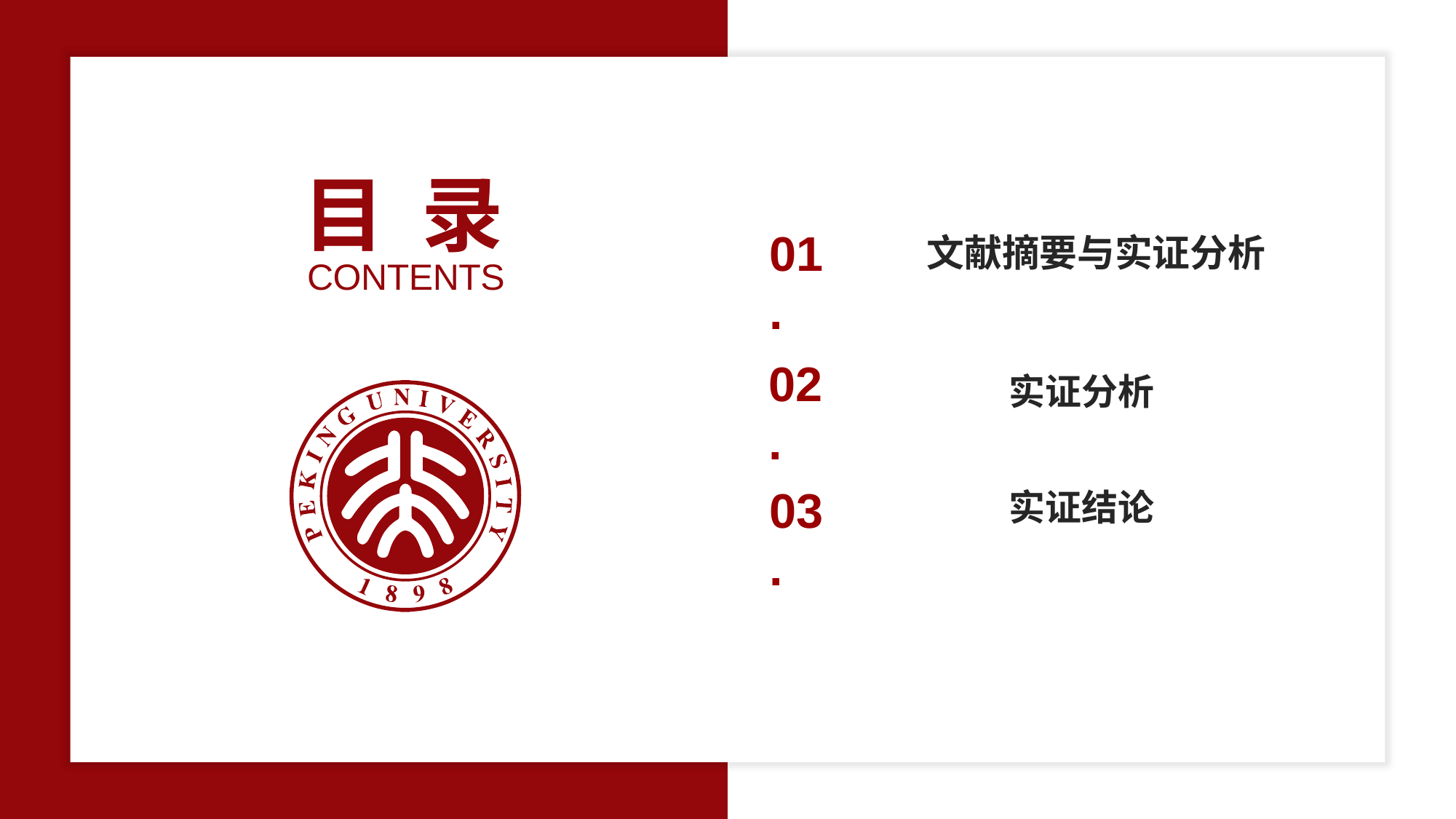

目  录
CONTENTS

01.
文献摘要与实证分析
02.
实证分析

03.
实证结论